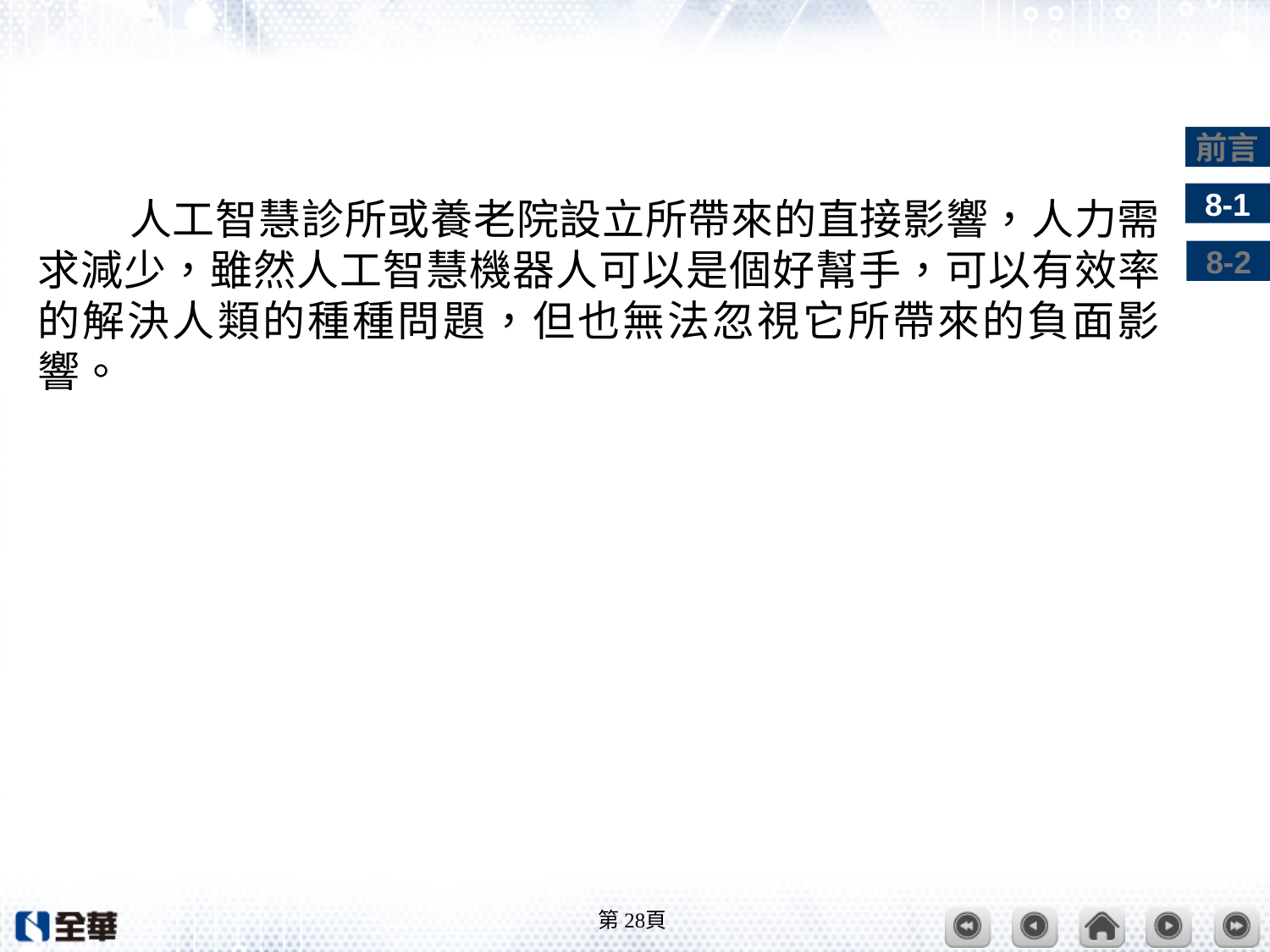

#
        人工智慧診所或養老院設立所帶來的直接影響，人力需求減少，雖然人工智慧機器人可以是個好幫手，可以有效率的解決人類的種種問題，但也無法忽視它所帶來的負面影響。